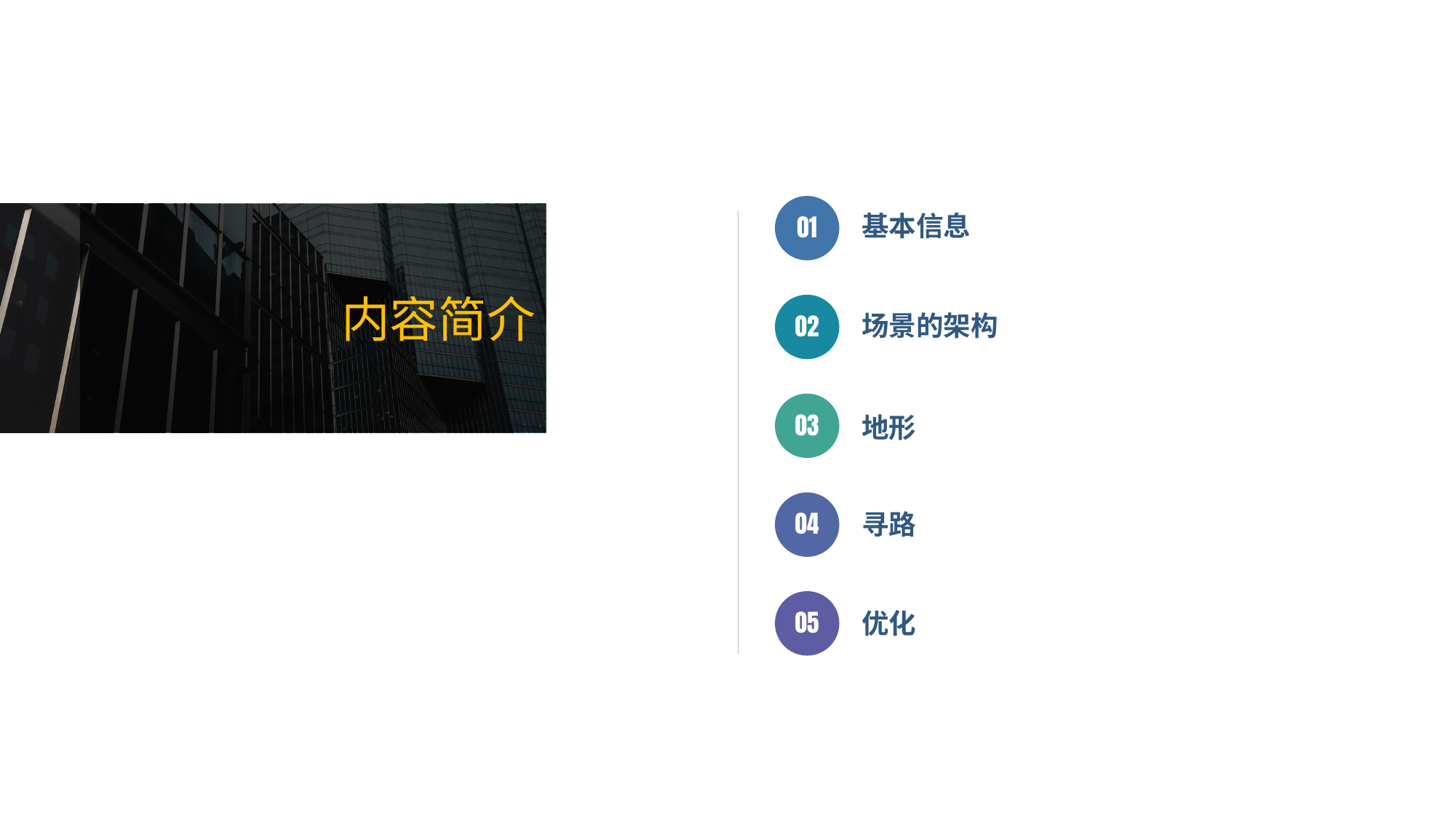

01
基本信息

内容简介
02
场景的架构
03
地形
04
寻路
05
优化